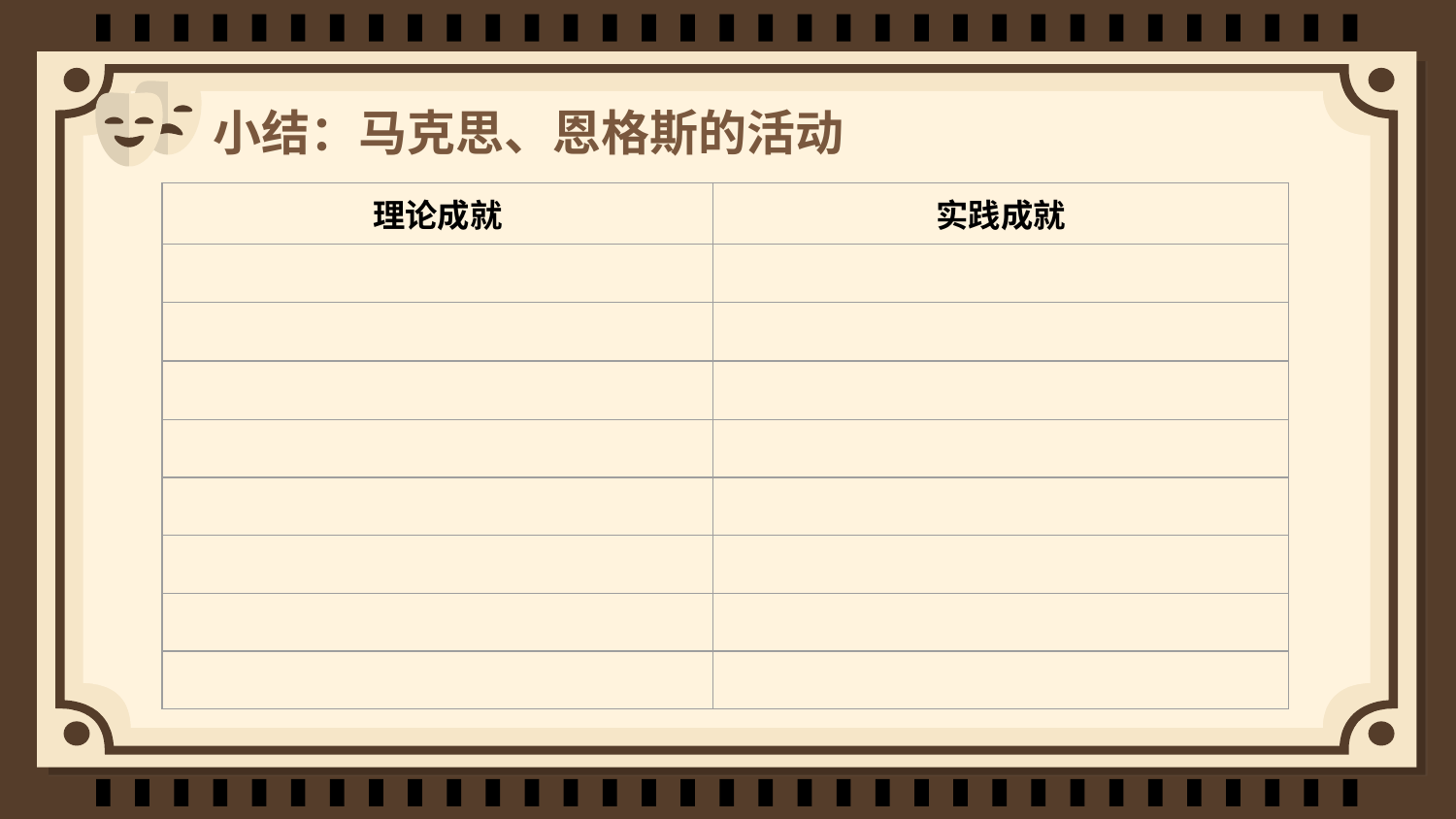

# 小结：马克思、恩格斯的活动
| 理论成就 | 实践成就 |
| --- | --- |
|  |  |
|  |  |
|  |  |
|  |  |
|  |  |
|  |  |
|  |  |
|  |  |